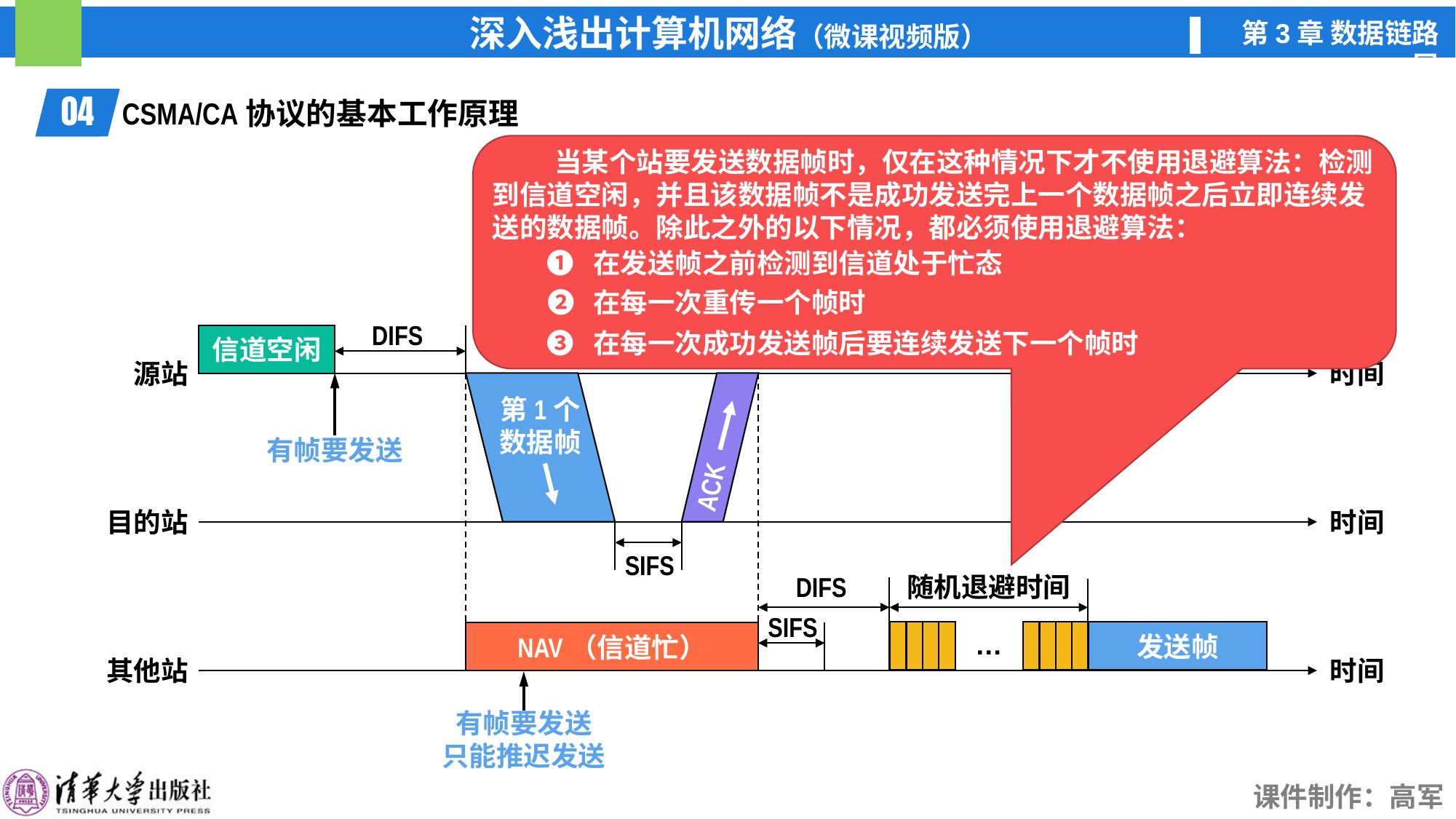

04
01
CSMA/CA协议的基本工作原理

         当某个站要发送数据帧时，仅在这种情况下才不使用退避算法：检测到信道空闲，并且该数据帧不是成功发送完上一个数据帧之后立即连续发送的数据帧。除此之外的以下情况，都必须使用退避算法：
❶  在发送帧之前检测到信道处于忙态
❷  在每一次重传一个帧时
DIFS
❸  在每一次成功发送帧后要连续发送下一个帧时
信道空闲
源站
时间
时间
目的站
其他站
时间
有帧要发送

第1个
数据帧

ACK
SIFS
DIFS
SIFS
随机退避时间

…

发送帧
NAV（信道忙）
有帧要发送
只能推迟发送